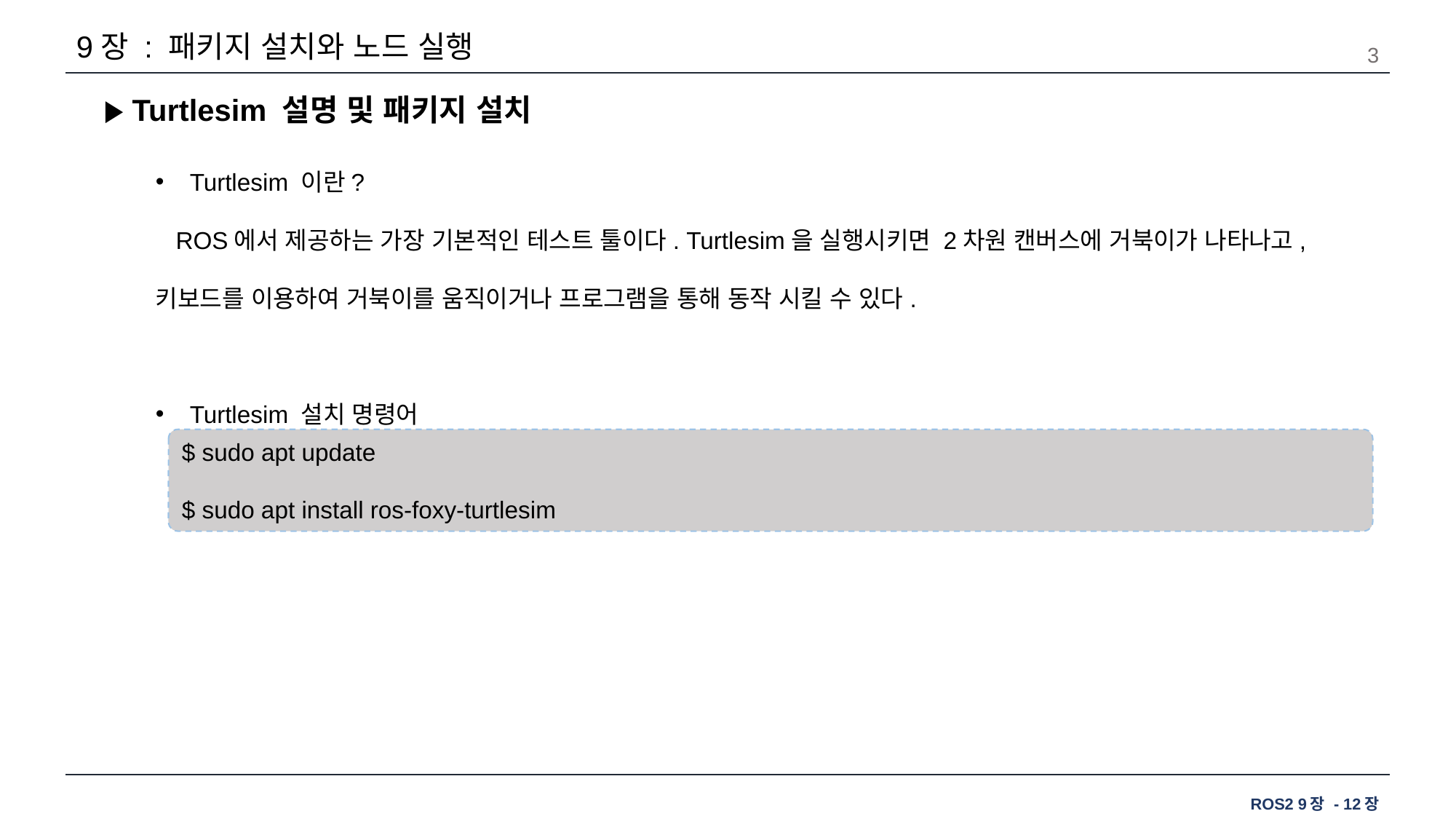

# 9장 : 패키지 설치와 노드 실행
3
 ▶ Turtlesim 설명 및 패키지 설치
Turtlesim 이란?
   ROS에서 제공하는 가장 기본적인 테스트 툴이다. Turtlesim을 실행시키면 2차원 캔버스에 거북이가 나타나고, 키보드를 이용하여 거북이를 움직이거나 프로그램을 통해 동작 시킬 수 있다.

Turtlesim 설치 명령어

$ sudo apt update
$ sudo apt install ros-foxy-turtlesim